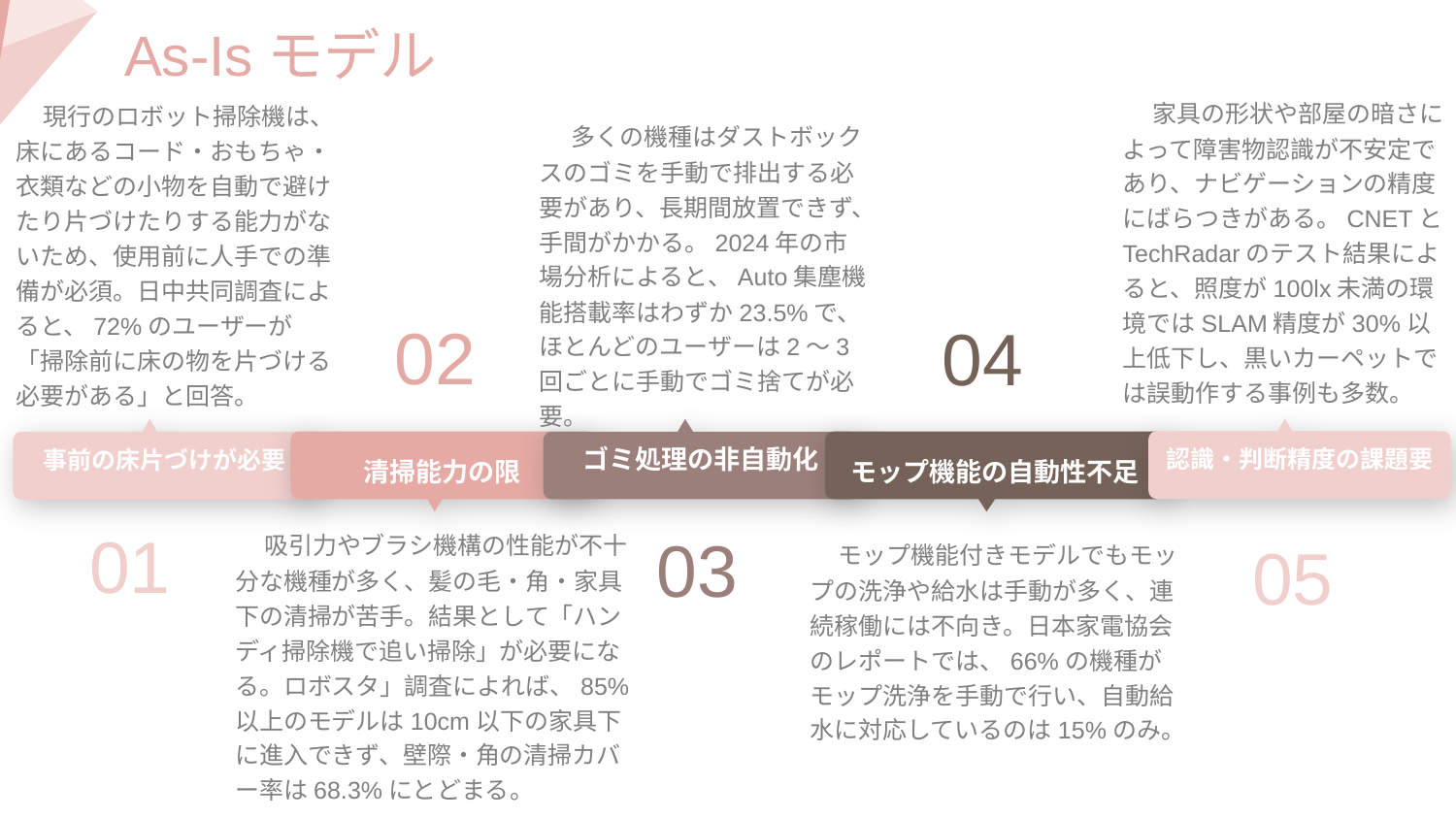

As-Isモデル
    家具の形状や部屋の暗さによって障害物認識が不安定であり、ナビゲーションの精度にばらつきがある。CNETとTechRadarのテスト結果によると、照度が100lx未満の環境ではSLAM精度が30%以上低下し、黒いカーペットでは誤動作する事例も多数。
    現行のロボット掃除機は、床にあるコード・おもちゃ・衣類などの小物を自動で避けたり片づけたりする能力がないため、使用前に人手での準備が必須。日中共同調査によると、72%のユーザーが「掃除前に床の物を片づける必要がある」と回答。
    多くの機種はダストボックスのゴミを手動で排出する必要があり、長期間放置できず、手間がかかる。2024年の市場分析によると、Auto集塵機能搭載率はわずか23.5%で、ほとんどのユーザーは2〜3回ごとに手動でゴミ捨てが必要。
02
04
認識・判断精度の課題要
ゴミ処理の非自動化
事前の床片づけが必要
モップ機能の自動性不足
清掃能力の限
01
03
    吸引力やブラシ機構の性能が不十分な機種が多く、髪の毛・角・家具下の清掃が苦手。結果として「ハンディ掃除機で追い掃除」が必要になる。ロボスタ」調査によれば、85%以上のモデルは10cm以下の家具下に進入できず、壁際・角の清掃カバー率は68.3%にとどまる。
05
    モップ機能付きモデルでもモップの洗浄や給水は手動が多く、連続稼働には不向き。日本家電協会のレポートでは、66%の機種がモップ洗浄を手動で行い、自動給水に対応しているのは15%のみ。